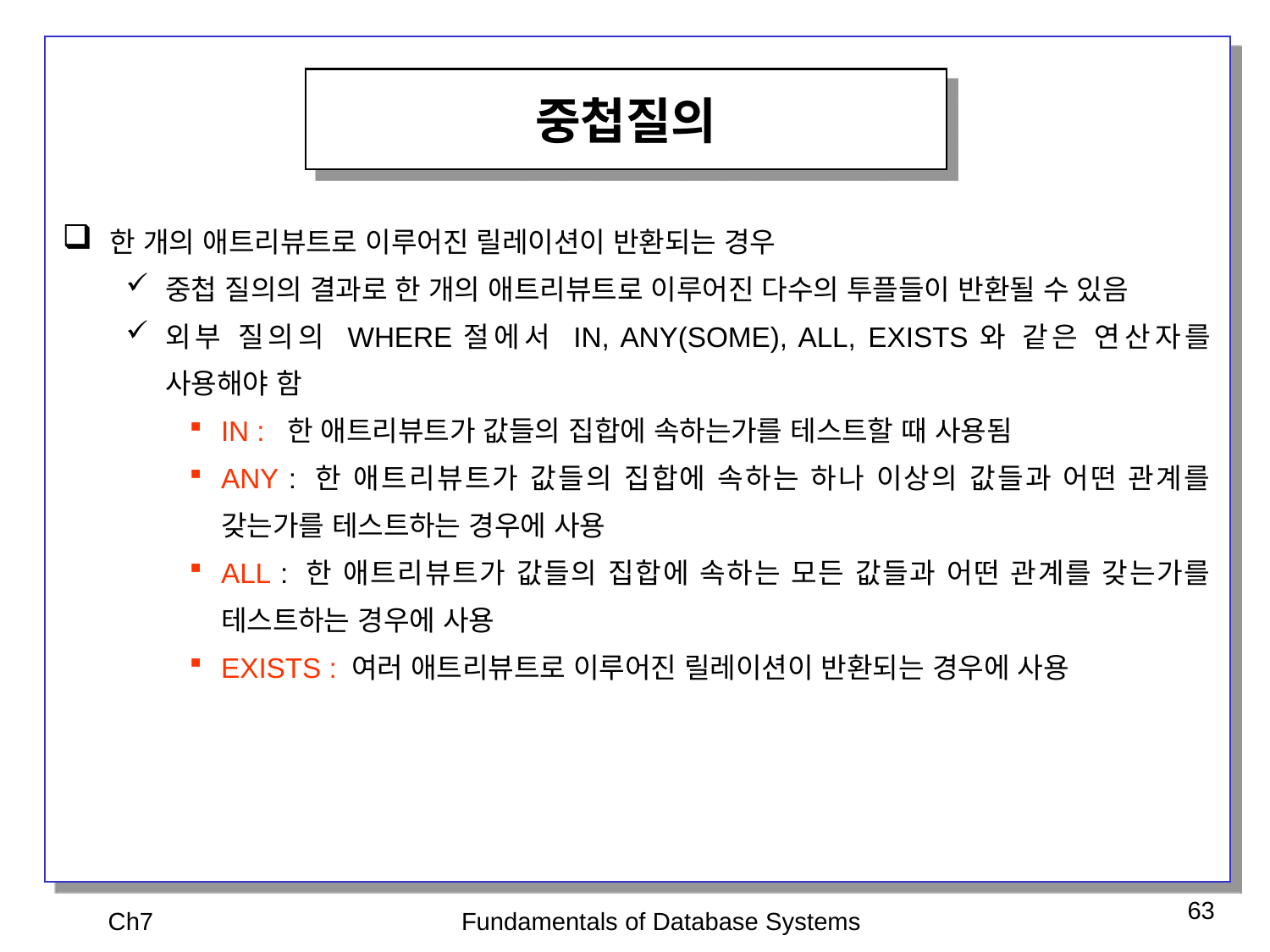

중첩질의
한 개의 애트리뷰트로 이루어진 릴레이션이 반환되는 경우
중첩 질의의 결과로 한 개의 애트리뷰트로 이루어진 다수의 투플들이 반환될 수 있음
외부 질의의 WHERE절에서 IN, ANY(SOME), ALL, EXISTS와 같은 연산자를 사용해야 함
IN :  한 애트리뷰트가 값들의 집합에 속하는가를 테스트할 때 사용됨
ANY : 한 애트리뷰트가 값들의 집합에 속하는 하나 이상의 값들과 어떤 관계를 갖는가를 테스트하는 경우에 사용
ALL : 한 애트리뷰트가 값들의 집합에 속하는 모든 값들과 어떤 관계를 갖는가를 테스트하는 경우에 사용
EXISTS : 여러 애트리뷰트로 이루어진 릴레이션이 반환되는 경우에 사용

Ch7
Fundamentals of Database Systems
63